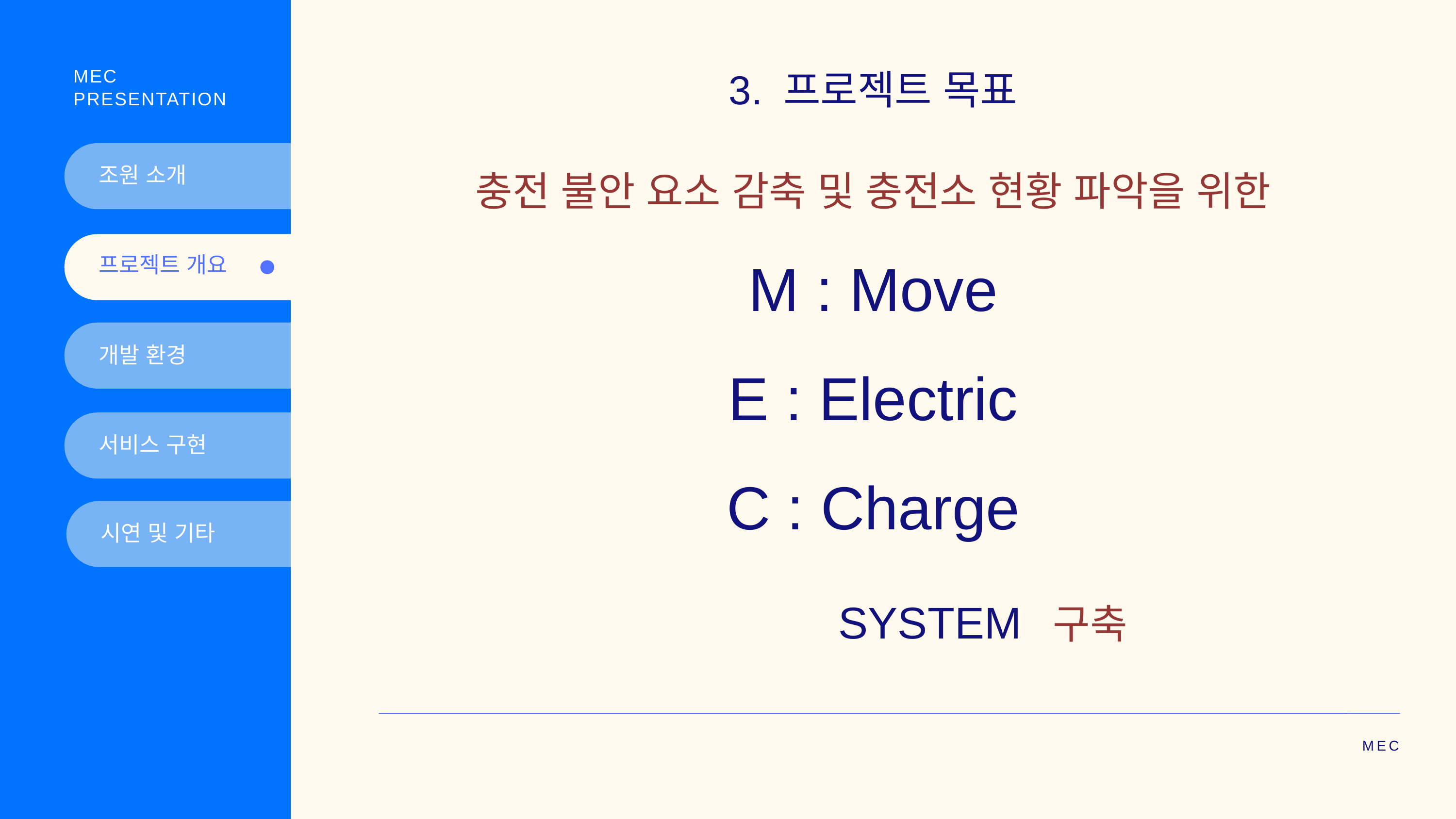

MEC PRESENTATION
3. 프로젝트 목표

조원 소개
충전 불안 요소 감축 및 충전소 현황 파악을 위한
M : Move
E : Electric
C : Charge
             SYSTEM 구축

프로젝트 개요

개발 환경

서비스 구현

시연 및 기타

MEC